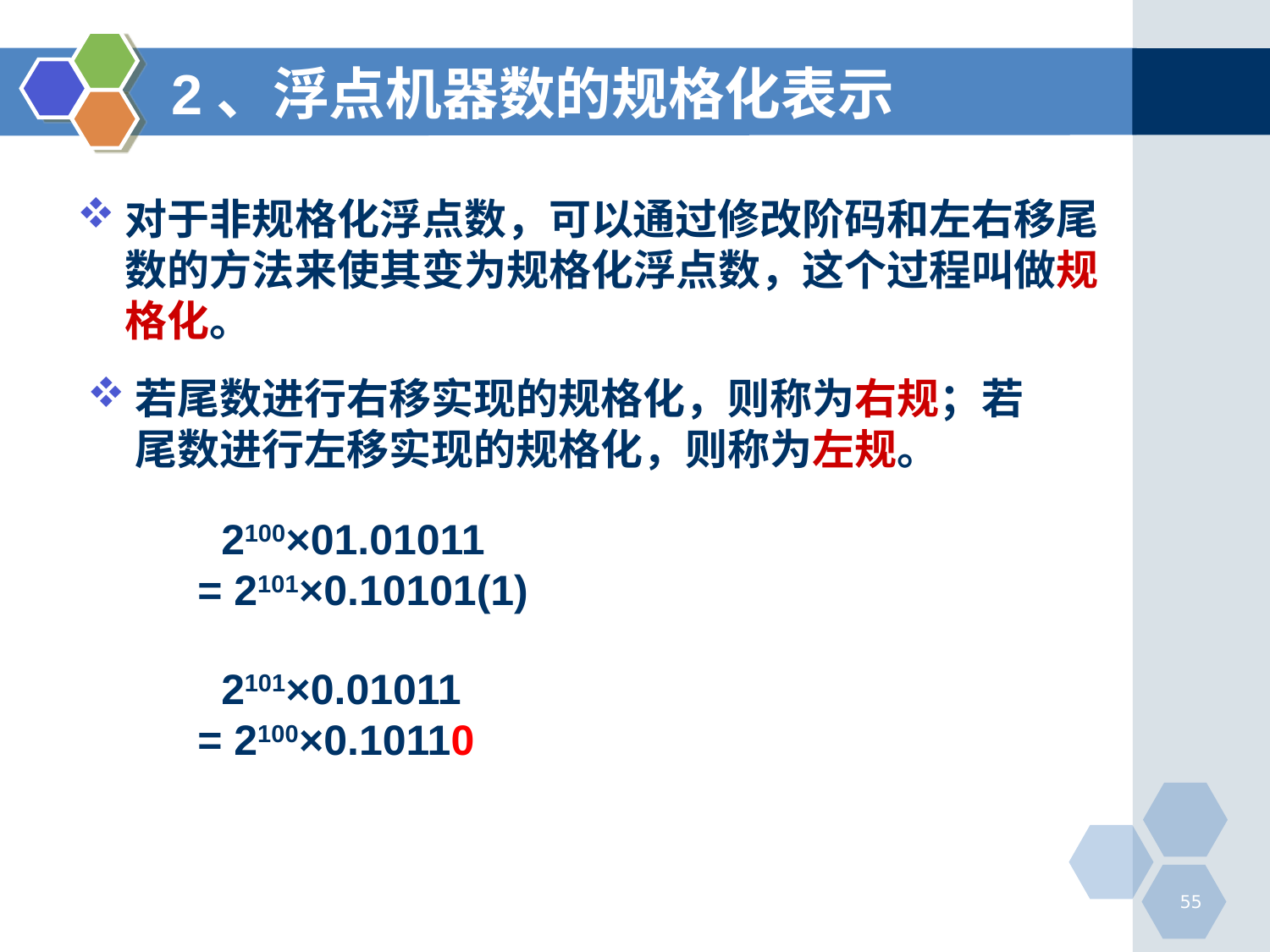

# 2、浮点机器数的规格化表示
对于非规格化浮点数，可以通过修改阶码和左右移尾数的方法来使其变为规格化浮点数，这个过程叫做规格化。
若尾数进行右移实现的规格化，则称为右规；若尾数进行左移实现的规格化，则称为左规。

  2100×01.01011
= 2101×0.10101(1)
  2101×0.01011
= 2100×0.10110
55